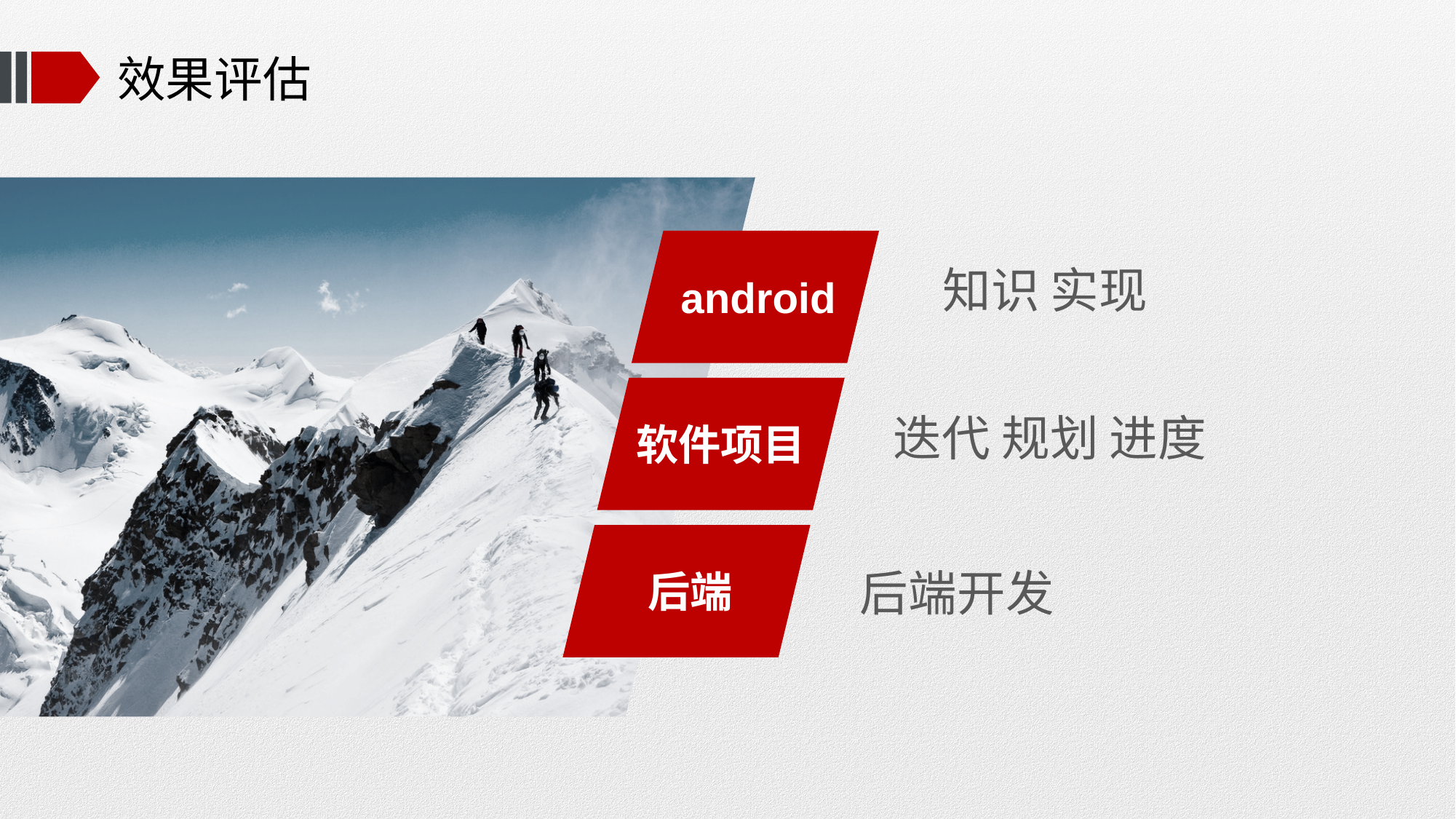

# 效果评估

android
知识 实现

软件项目
迭代 规划 进度

后端
后端开发